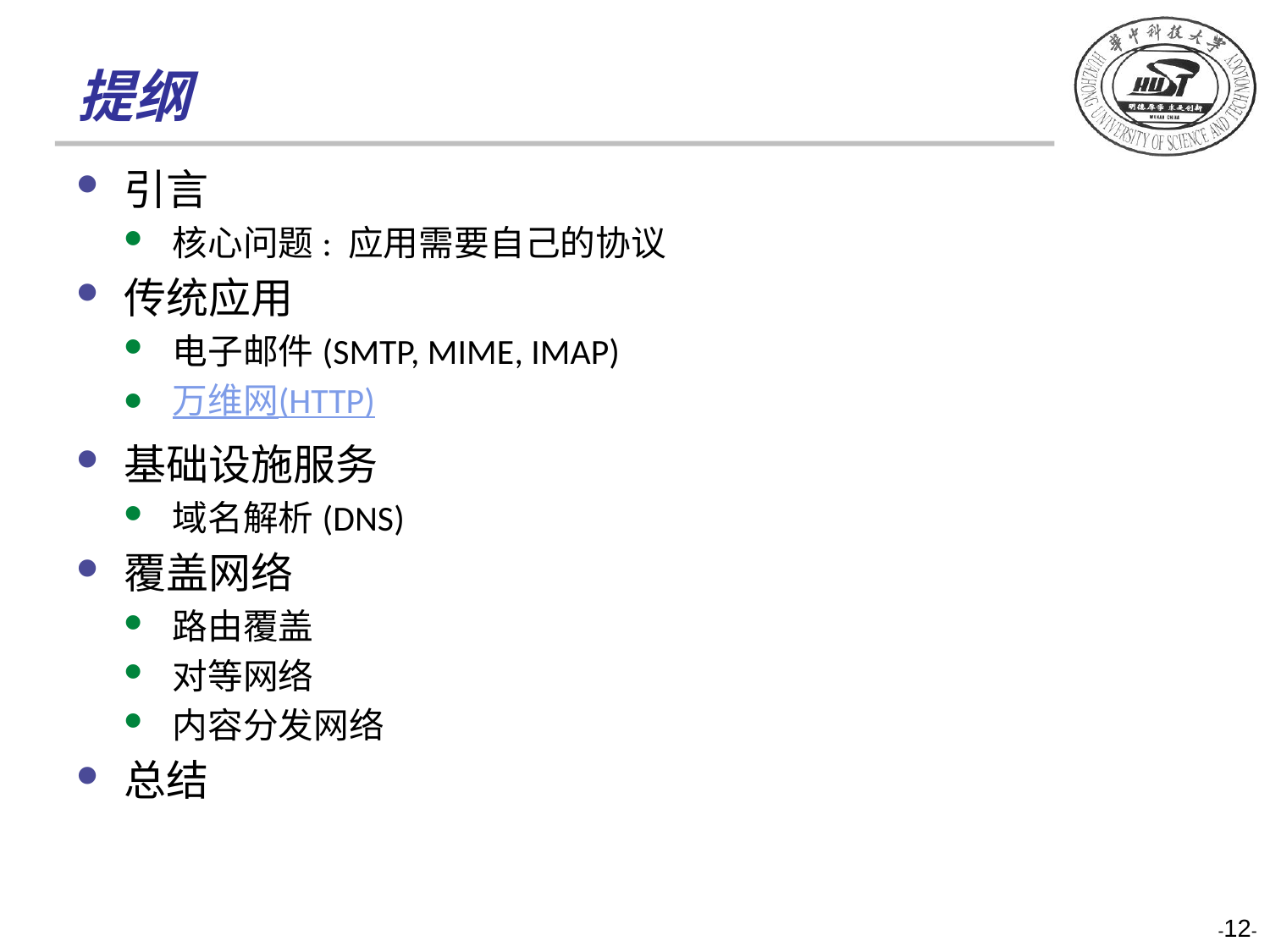

# 提纲
引言
核心问题: 应用需要自己的协议
传统应用
电子邮件(SMTP, MIME, IMAP)
万维网(HTTP)
基础设施服务
域名解析(DNS)
覆盖网络
路由覆盖
对等网络
内容分发网络
总结
-12-